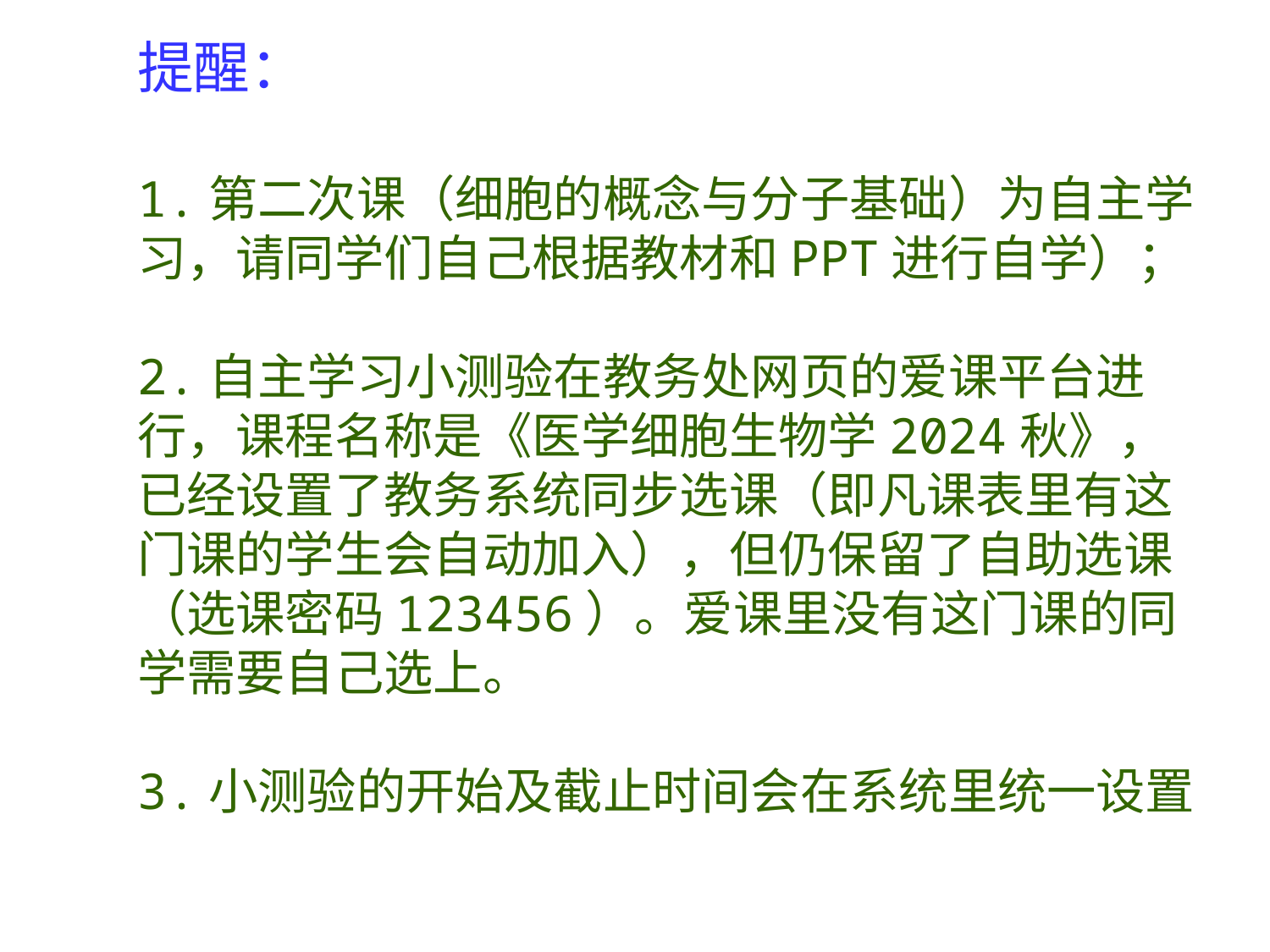

提醒：

1.第二次课（细胞的概念与分子基础）为自主学习，请同学们自己根据教材和PPT进行自学）；

2.自主学习小测验在教务处网页的爱课平台进行，课程名称是《医学细胞生物学2024秋》，已经设置了教务系统同步选课（即凡课表里有这门课的学生会自动加入），但仍保留了自助选课（选课密码123456）。爱课里没有这门课的同学需要自己选上。

3.小测验的开始及截止时间会在系统里统一设置